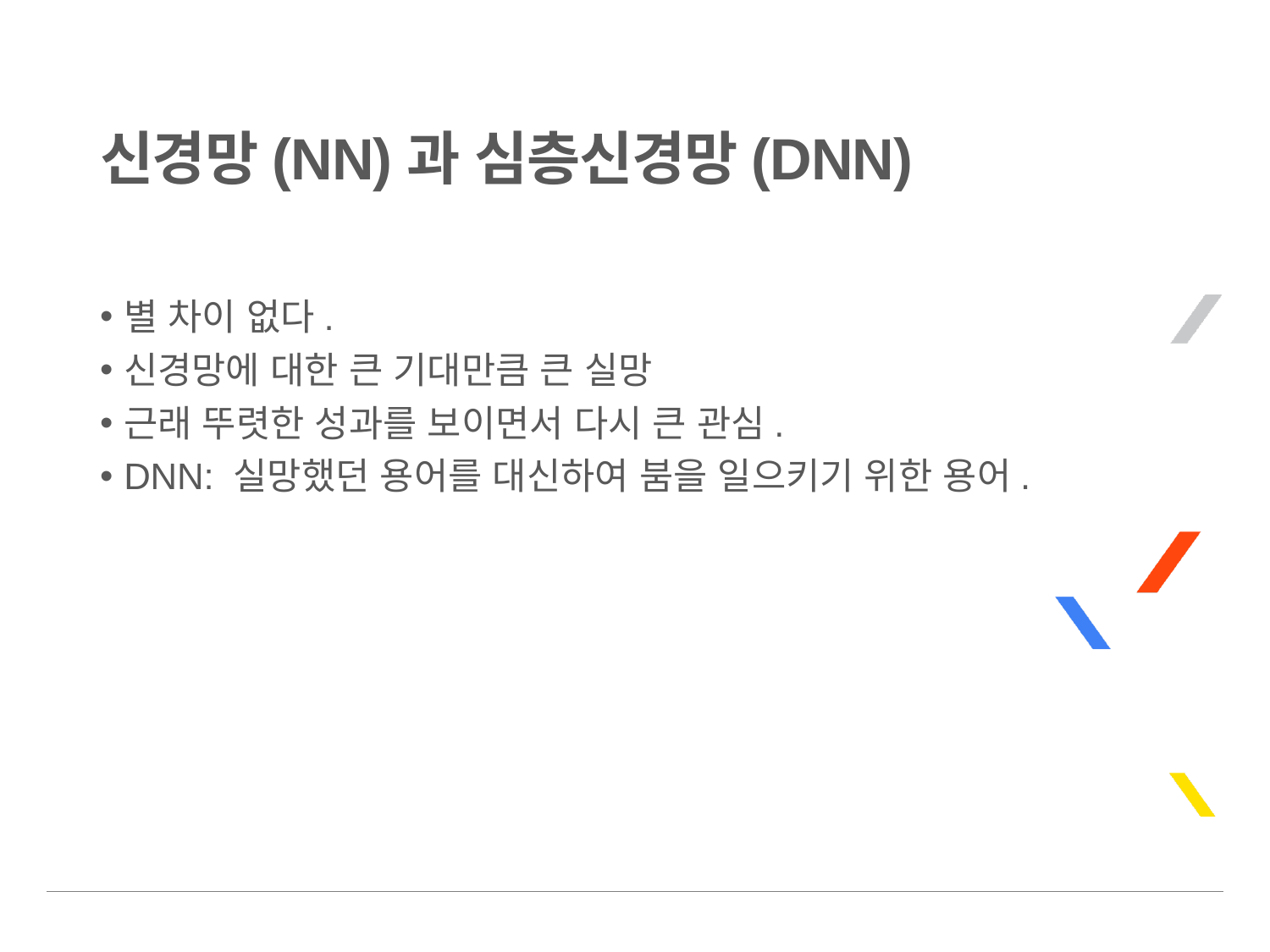

# 신경망(NN)과 심층신경망(DNN)
별 차이 없다.
신경망에 대한 큰 기대만큼 큰 실망
근래 뚜렷한 성과를 보이면서 다시 큰 관심.
DNN: 실망했던 용어를 대신하여 붐을 일으키기 위한 용어.